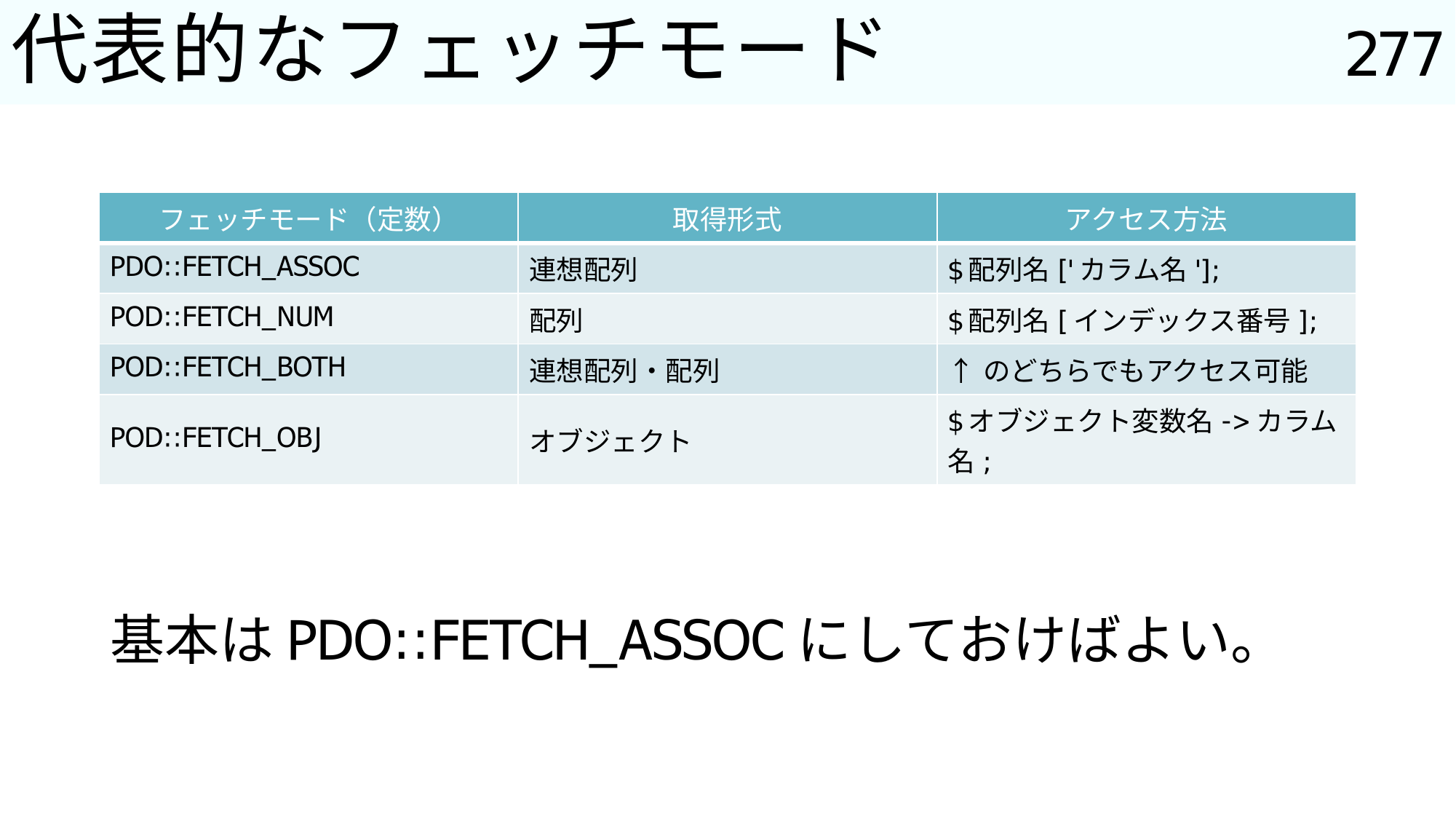

277
# 代表的なフェッチモード
| フェッチモード（定数） | 取得形式 | アクセス方法 |
| --- | --- | --- |
| PDO::FETCH\_ASSOC | 連想配列 | $配列名['カラム名']; |
| POD::FETCH\_NUM | 配列 | $配列名[インデックス番号]; |
| POD::FETCH\_BOTH | 連想配列・配列 | ↑のどちらでもアクセス可能 |
| POD::FETCH\_OBJ | オブジェクト | $オブジェクト変数名->カラム名; |
基本はPDO::FETCH_ASSOCにしておけばよい。